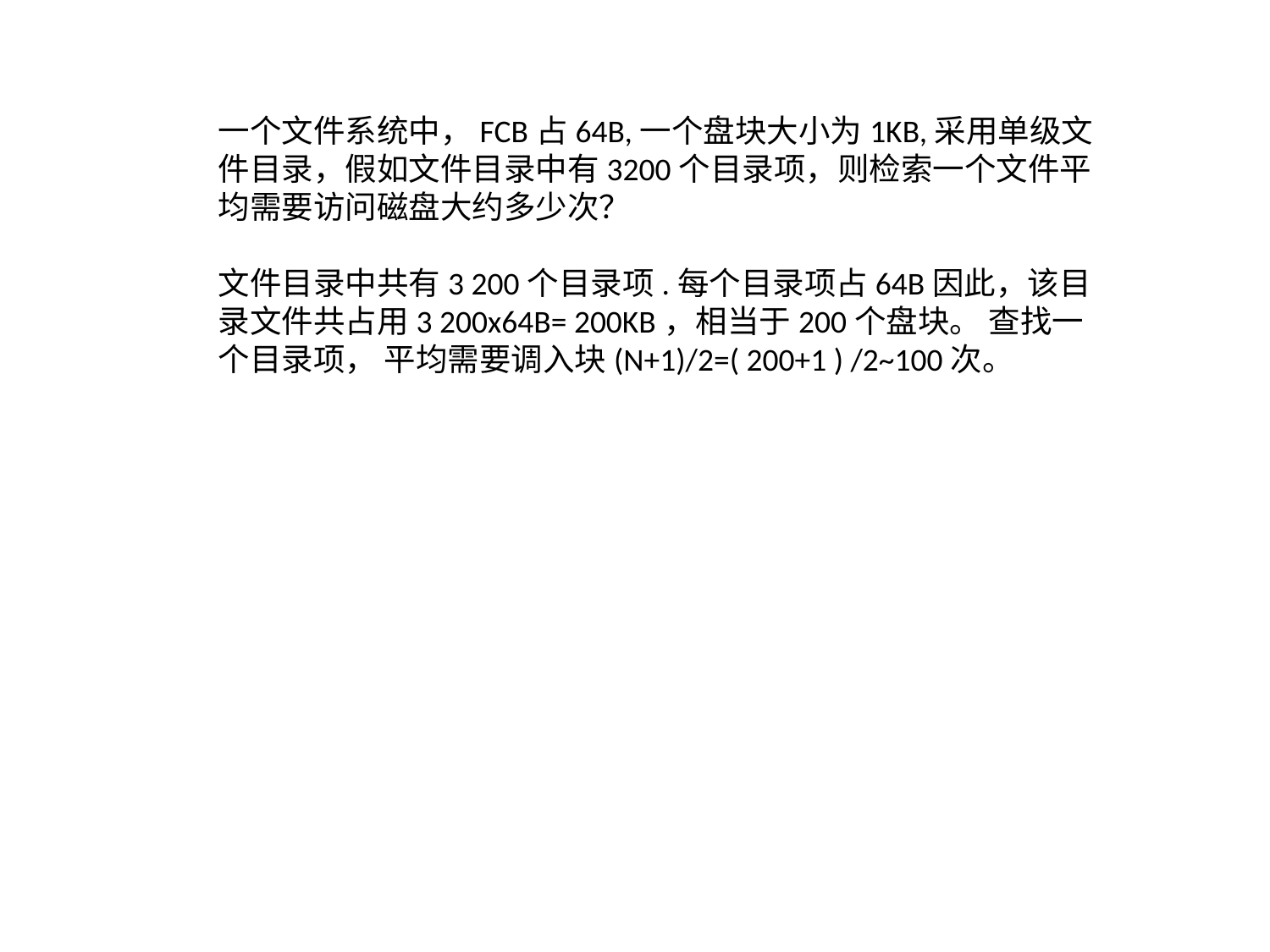

一个文件系统中，FCB占64B,一个盘块大小为1KB,采用单级文件目录，假如文件目录中有3200个目录项，则检索一个文件平均需要访问磁盘大约多少次？

文件目录中共有3 200个目录项.每个目录项占64B因此，该目录文件共占用3 200x64B= 200KB，相当于200个盘块。 查找一个目录项， 平均需要调入块(N+1)/2=( 200+1 ) /2~100次。